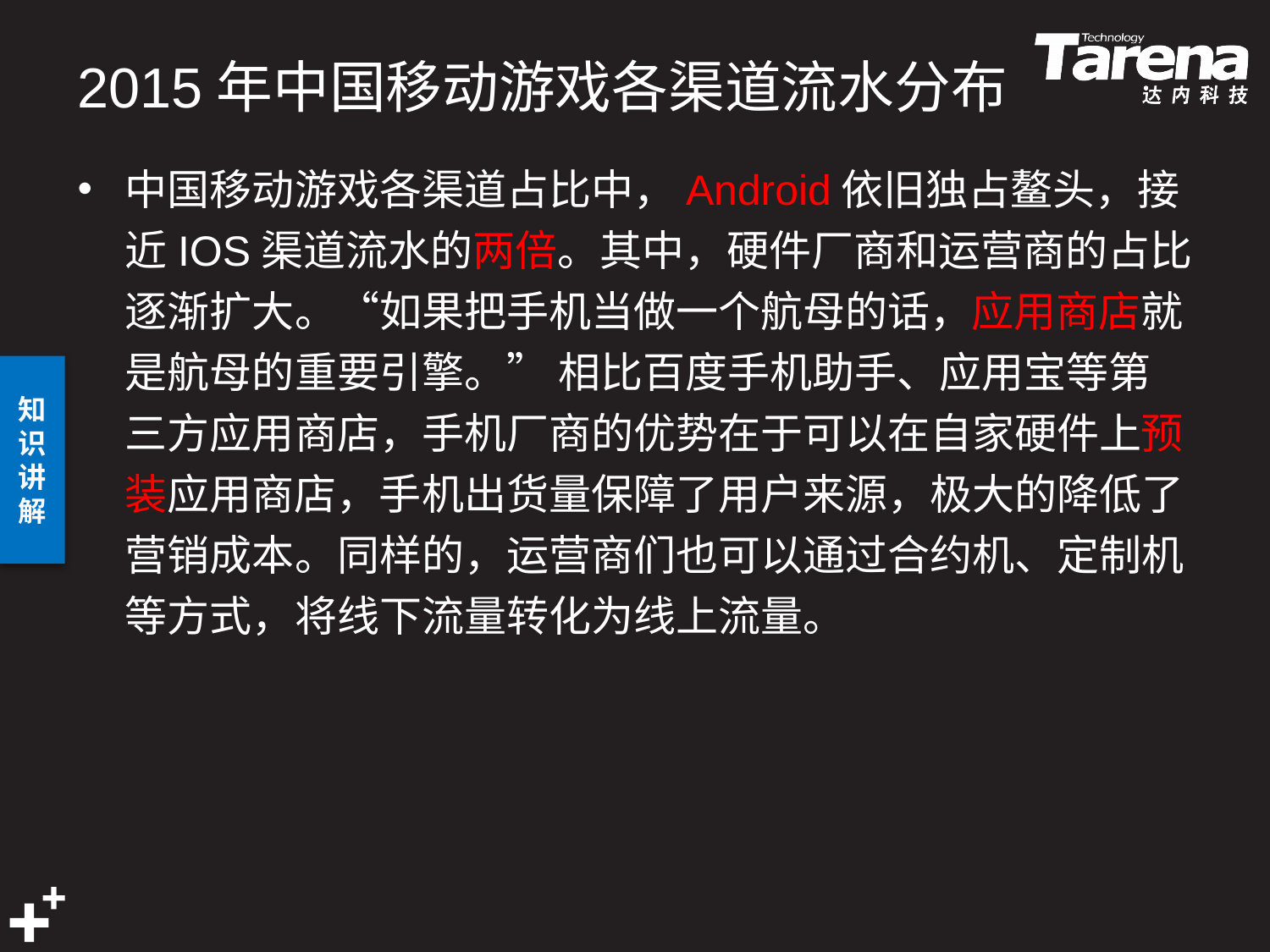

# 2015年中国移动游戏各渠道流水分布
中国移动游戏各渠道占比中，Android依旧独占鳌头，接近IOS渠道流水的两倍。其中，硬件厂商和运营商的占比逐渐扩大。“如果把手机当做一个航母的话，应用商店就是航母的重要引擎。” 相比百度手机助手、应用宝等第三方应用商店，手机厂商的优势在于可以在自家硬件上预装应用商店，手机出货量保障了用户来源，极大的降低了营销成本。同样的，运营商们也可以通过合约机、定制机等方式，将线下流量转化为线上流量。